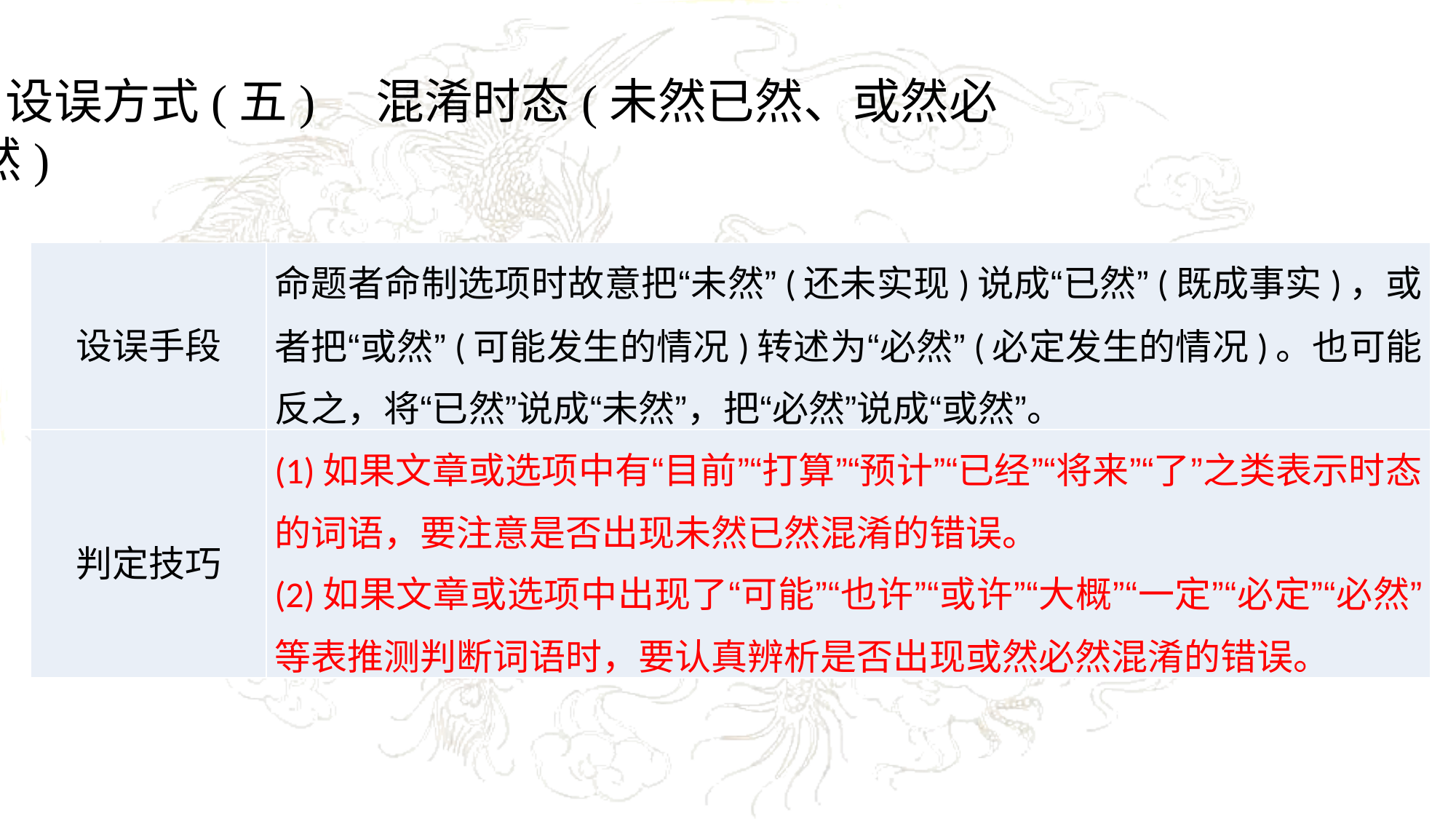

设误方式(五)　混淆时态(未然已然、或然必然)
| 设误手段 | 命题者命制选项时故意把“未然”(还未实现)说成“已然”(既成事实)，或者把“或然”(可能发生的情况)转述为“必然”(必定发生的情况)。也可能反之，将“已然”说成“未然”，把“必然”说成“或然”。 |
| --- | --- |
| 判定技巧 | (1)如果文章或选项中有“目前”“打算”“预计”“已经”“将来”“了”之类表示时态的词语，要注意是否出现未然已然混淆的错误。 (2)如果文章或选项中出现了“可能”“也许”“或许”“大概”“一定”“必定”“必然”等表推测判断词语时，要认真辨析是否出现或然必然混淆的错误。 |